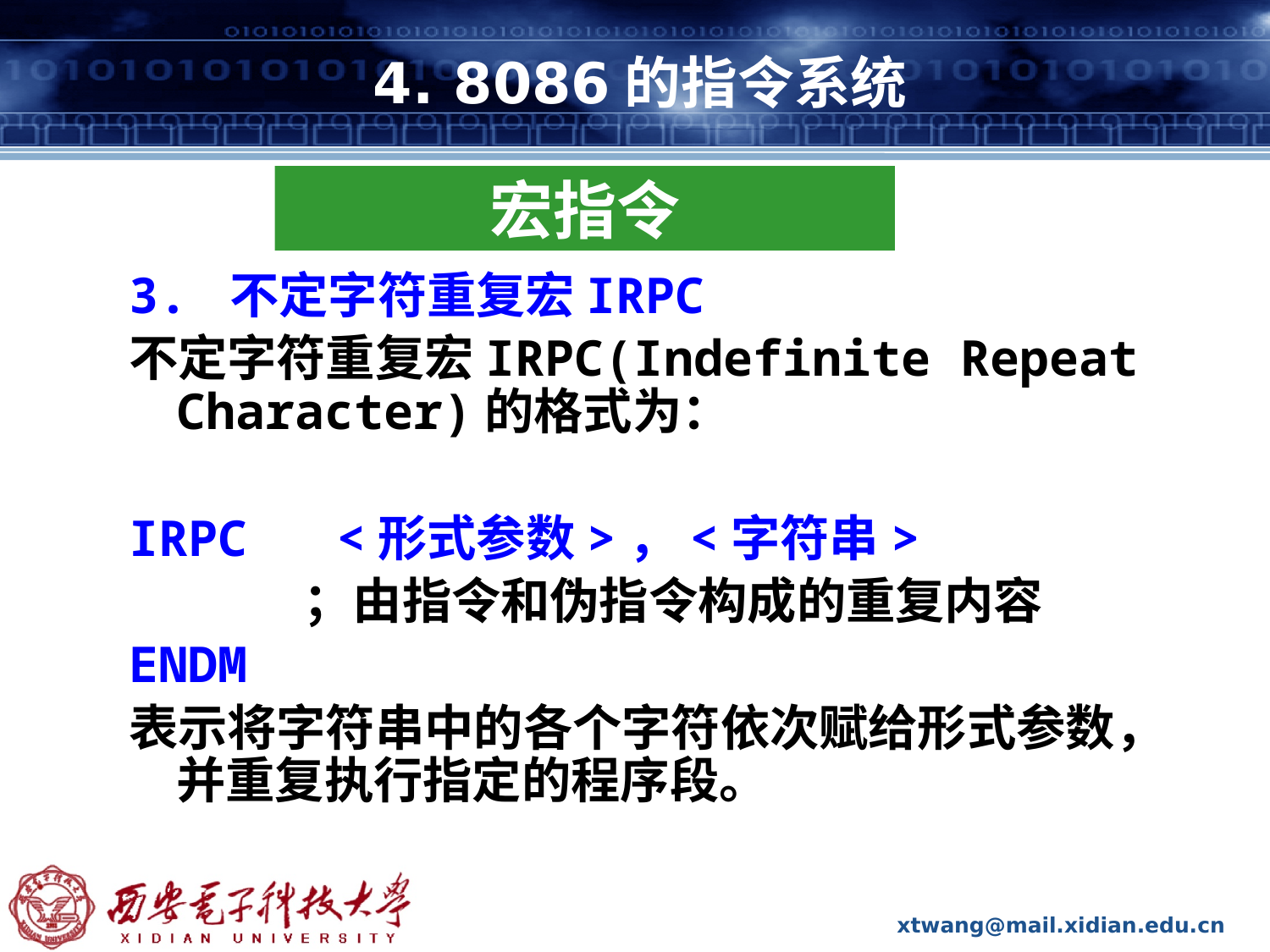

# 4. 8086的指令系统
宏指令
3. 不定字符重复宏IRPC
不定字符重复宏IRPC(Indefinite Repeat Character)的格式为：

IRPC   <形式参数>，<字符串>
		；由指令和伪指令构成的重复内容
ENDM
表示将字符串中的各个字符依次赋给形式参数，并重复执行指定的程序段。